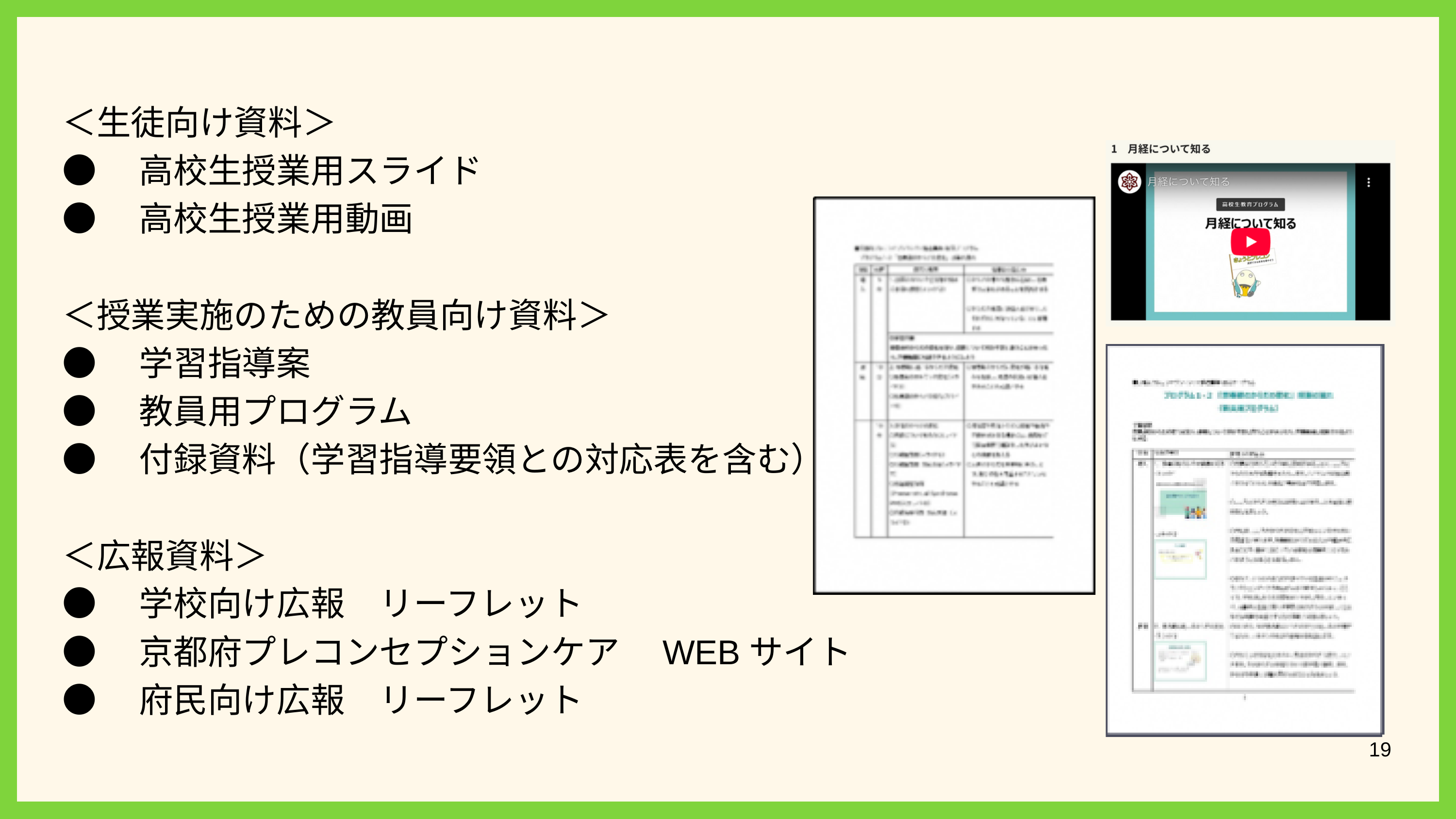

＜生徒向け資料＞
●　高校生授業用スライド
●　高校生授業用動画

＜授業実施のための教員向け資料＞
●　学習指導案
●　教員用プログラム
●　付録資料（学習指導要領との対応表を含む）

＜広報資料＞
●　学校向け広報　リーフレット
●　京都府プレコンセプションケア　WEBサイト
●　府民向け広報　リーフレット

19